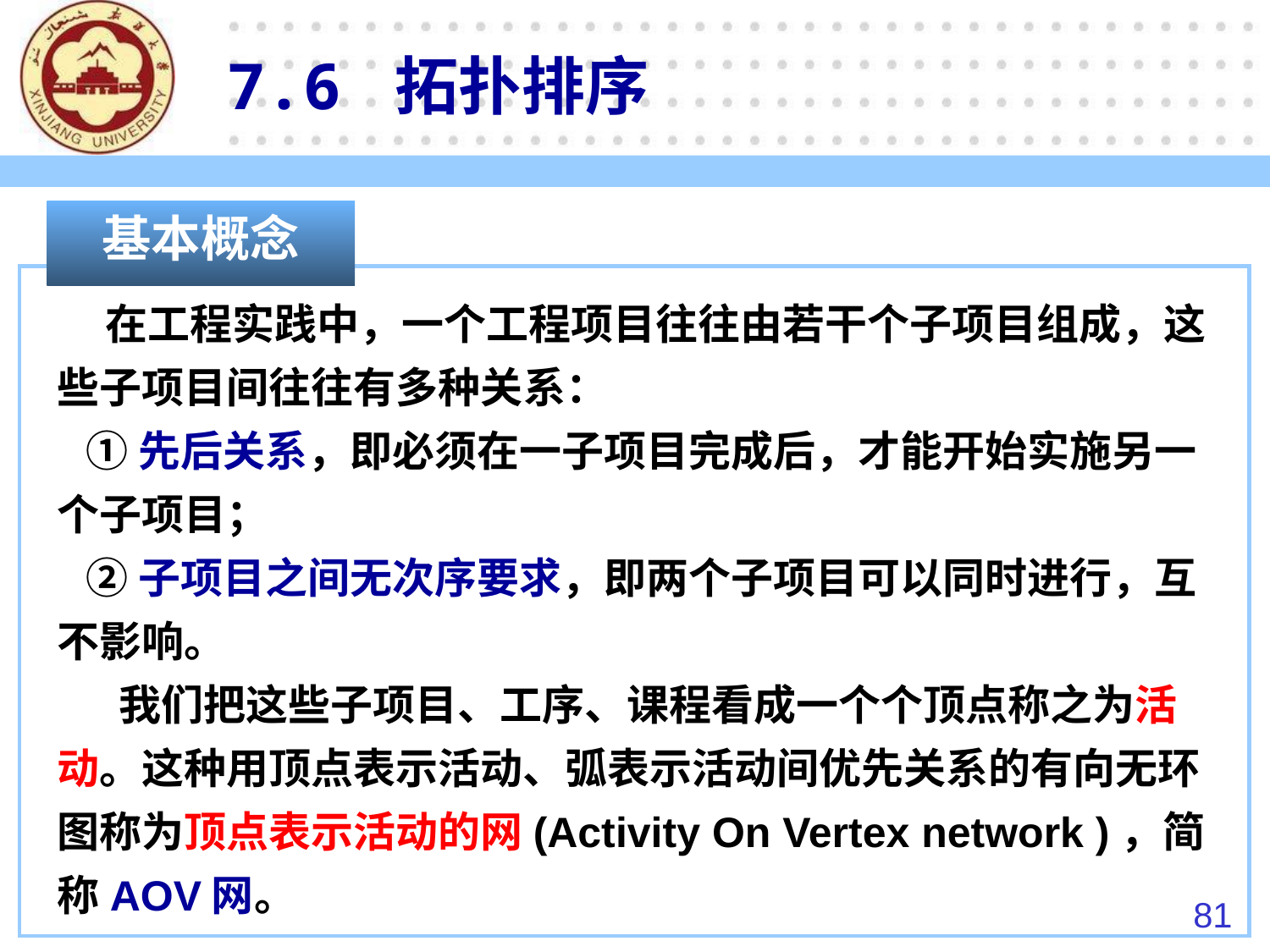

7.6 拓扑排序
基本概念

    在工程实践中，一个工程项目往往由若干个子项目组成，这些子项目间往往有多种关系：
   ①先后关系，即必须在一子项目完成后，才能开始实施另一个子项目；
   ②子项目之间无次序要求，即两个子项目可以同时进行，互不影响。
　  我们把这些子项目、工序、课程看成一个个顶点称之为活动。这种用顶点表示活动、弧表示活动间优先关系的有向无环图称为顶点表示活动的网(Activity On Vertex network )，简称AOV网。

81